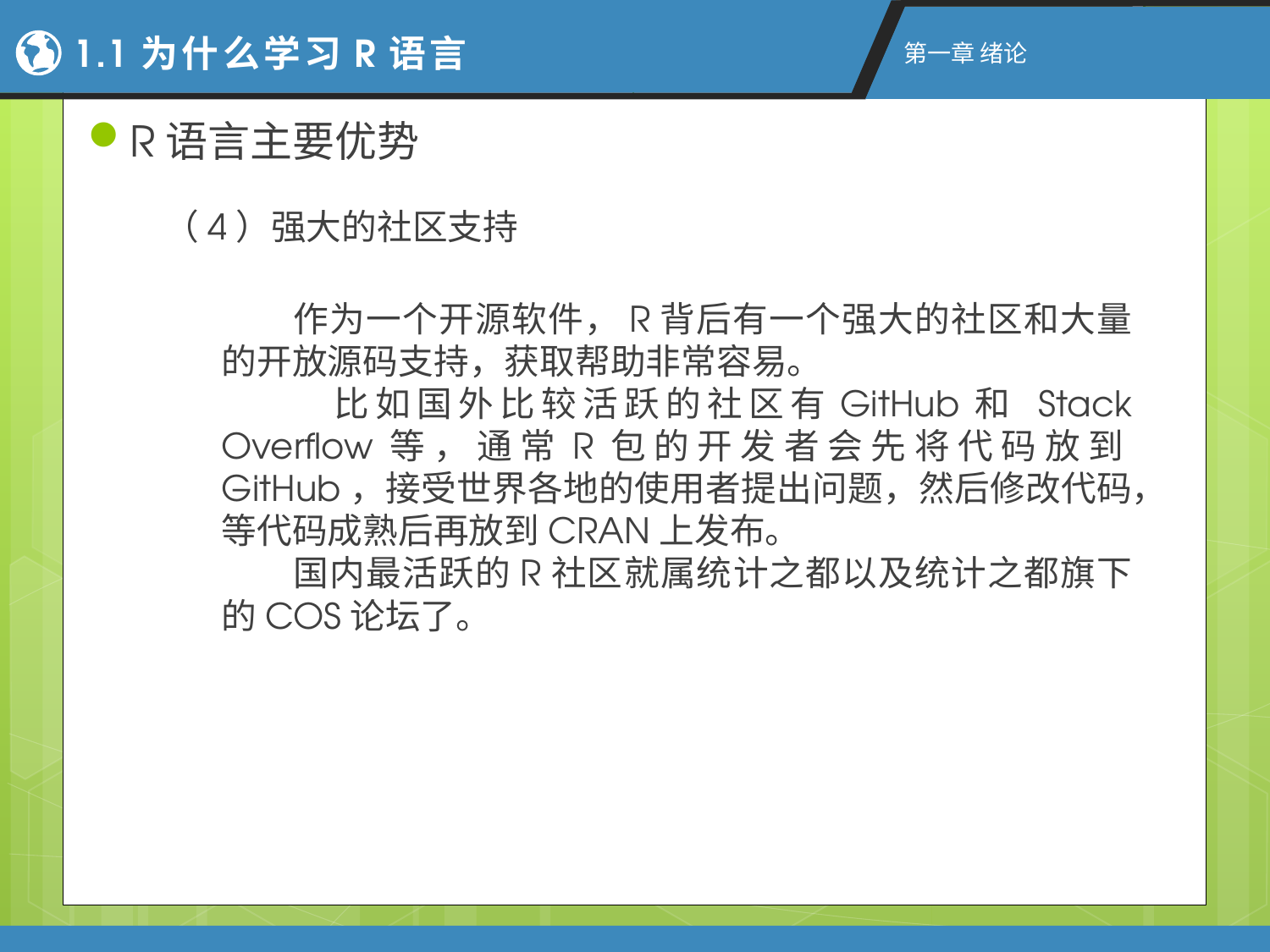

1.1为什么学习R语言

第一章 绪论
R语言主要优势
（4）强大的社区支持
       作为一个开源软件，R背后有一个强大的社区和大量的开放源码支持，获取帮助非常容易。
       比如国外比较活跃的社区有GitHub和 Stack Overflow等，通常R包的开发者会先将代码放到GitHub，接受世界各地的使用者提出问题，然后修改代码，等代码成熟后再放到CRAN上发布。
       国内最活跃的R社区就属统计之都以及统计之都旗下的COS论坛了。